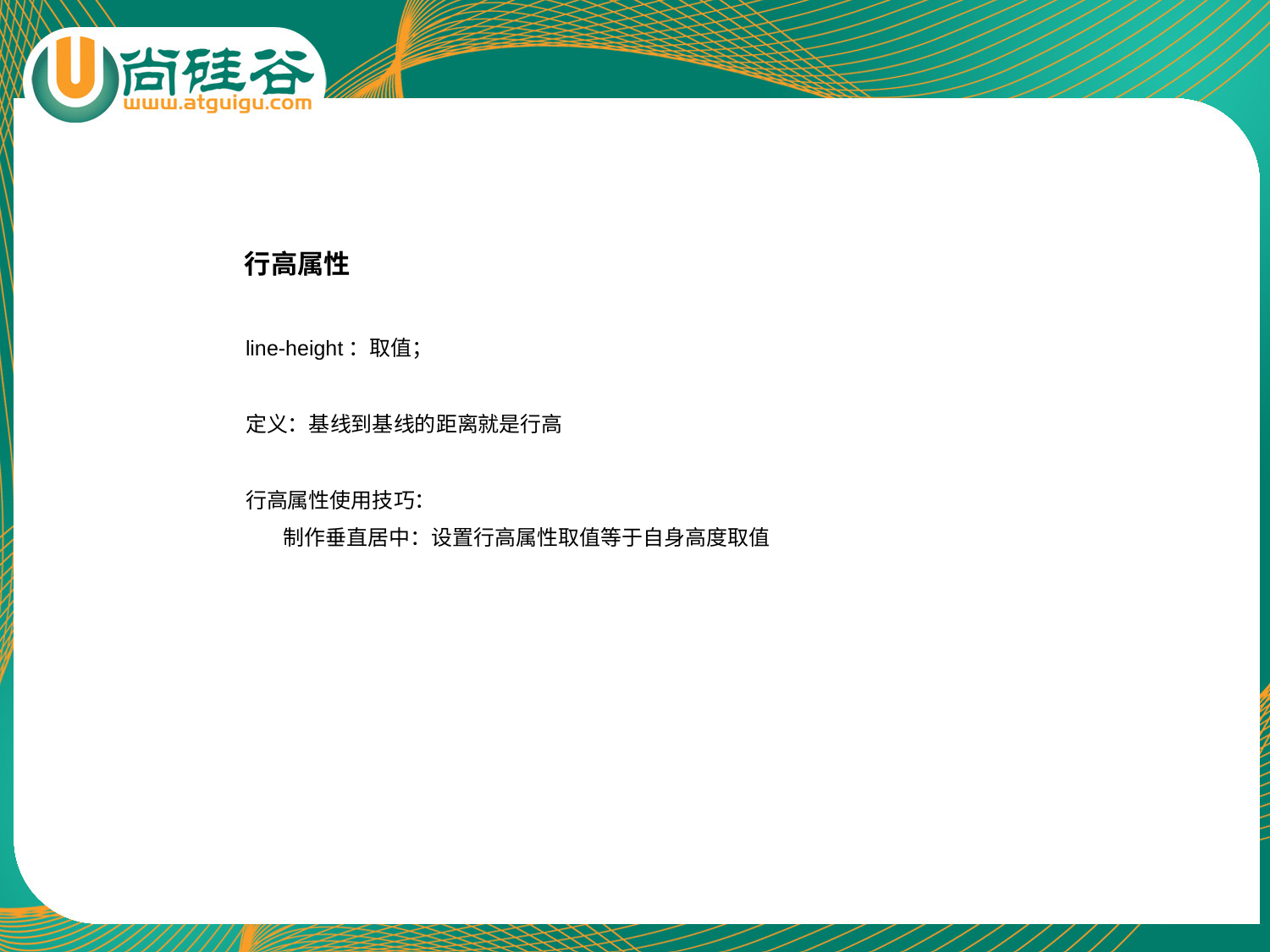

行高属性
line-height：取值；

定义：基线到基线的距离就是行高

行高属性使用技巧：
       制作垂直居中：设置行高属性取值等于自身高度取值